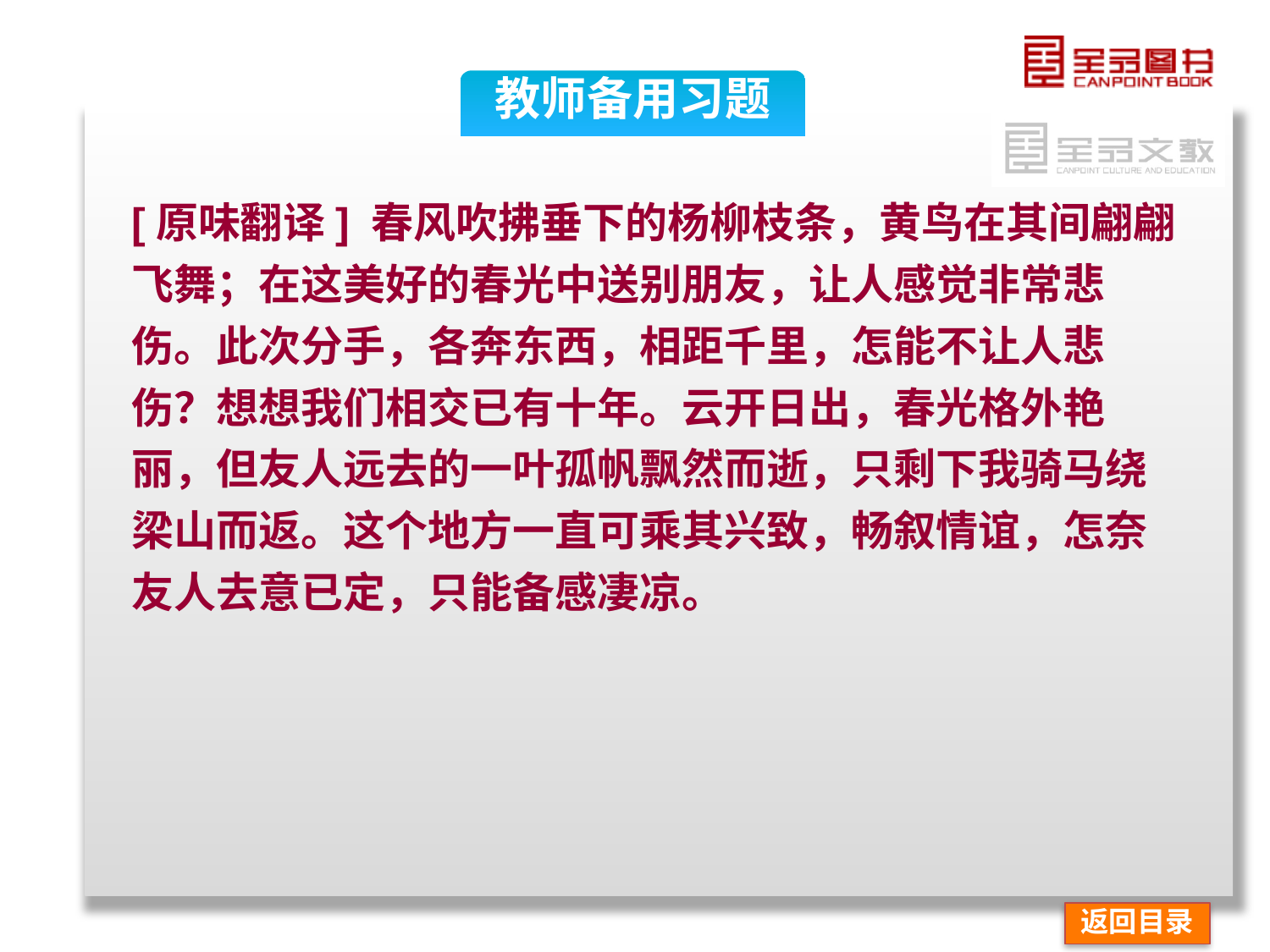

教师备用习题
[原味翻译] 春风吹拂垂下的杨柳枝条，黄鸟在其间翩翩飞舞；在这美好的春光中送别朋友，让人感觉非常悲伤。此次分手，各奔东西，相距千里，怎能不让人悲伤？想想我们相交已有十年。云开日出，春光格外艳丽，但友人远去的一叶孤帆飘然而逝，只剩下我骑马绕梁山而返。这个地方一直可乘其兴致，畅叙情谊，怎奈友人去意已定，只能备感凄凉。
返回目录